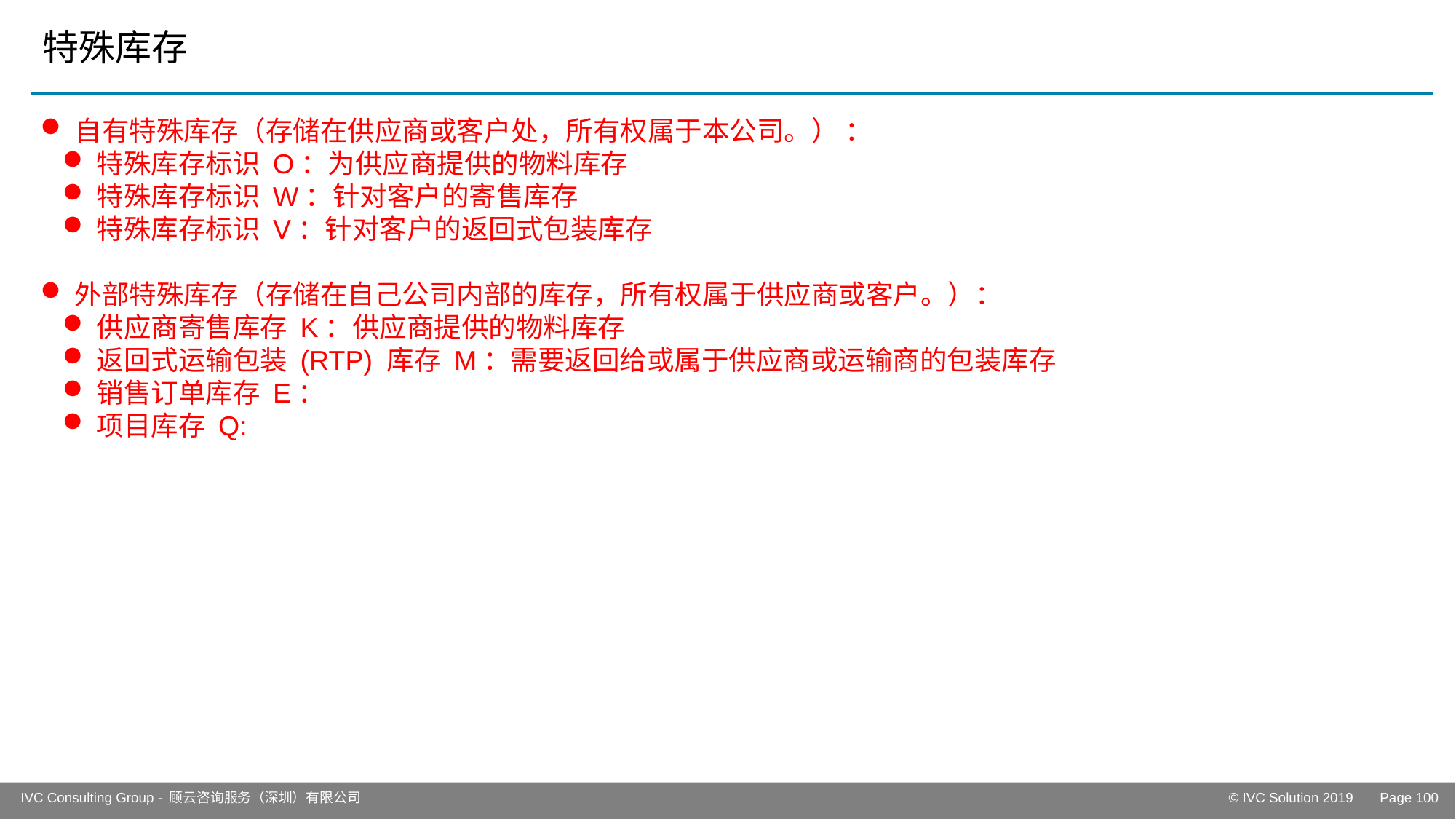

# 特殊库存
自有特殊库存（存储在供应商或客户处，所有权属于本公司。） ：
特殊库存标识 O：为供应商提供的物料库存
特殊库存标识 W：针对客户的寄售库存
特殊库存标识 V：针对客户的返回式包装库存

外部特殊库存（存储在自己公司内部的库存，所有权属于供应商或客户。）：
供应商寄售库存 K：供应商提供的物料库存
返回式运输包装 (RTP) 库存 M：需要返回给或属于供应商或运输商的包装库存
销售订单库存 E：
项目库存 Q: